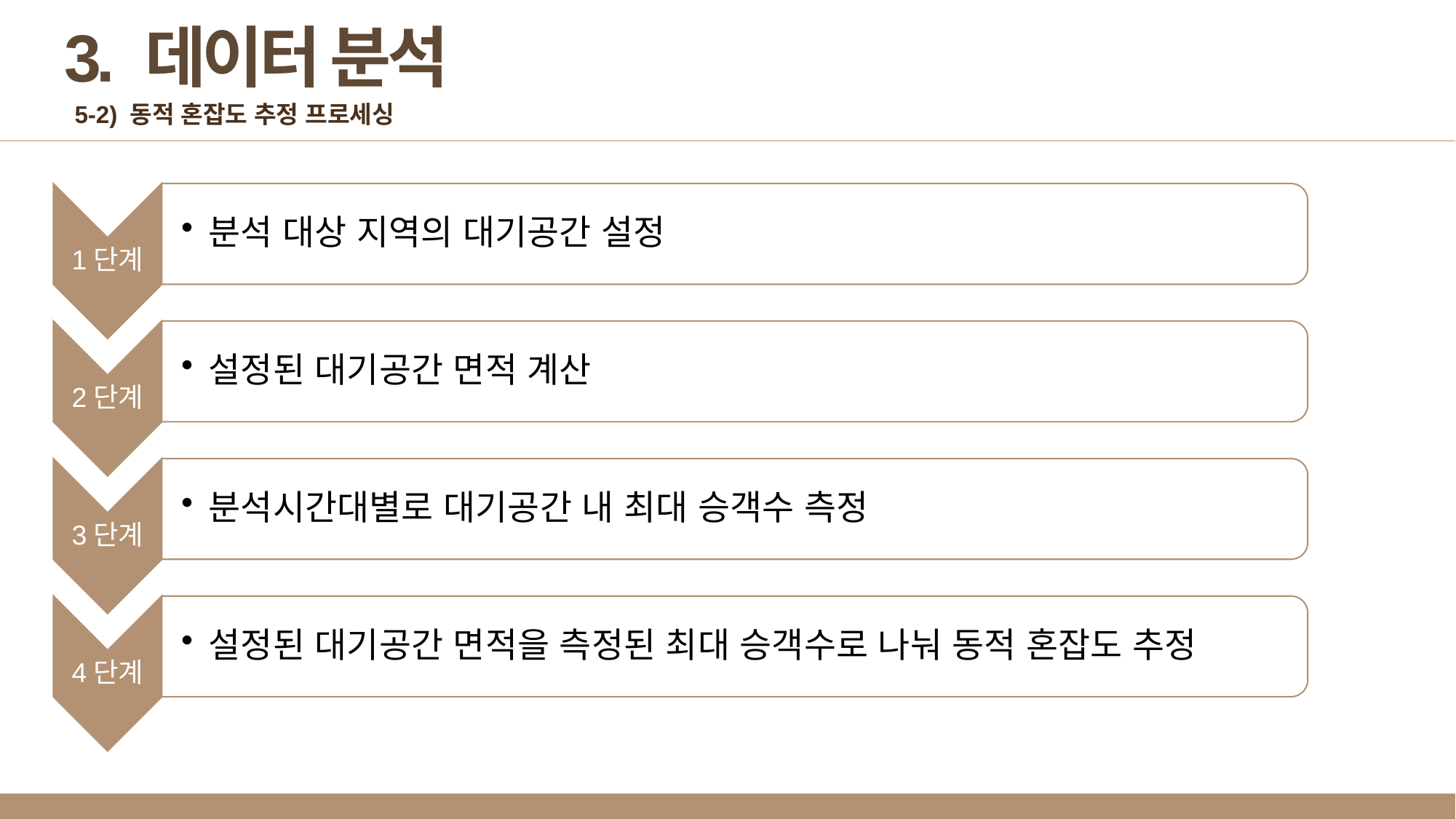

3. 데이터 분석
5-2) 동적 혼잡도 추정 프로세싱
1단계
분석 대상 지역의 대기공간 설정
2단계
설정된 대기공간 면적 계산
3단계
분석시간대별로 대기공간 내 최대 승객수 측정
4단계
설정된 대기공간 면적을 측정된 최대 승객수로 나눠 동적 혼잡도 추정